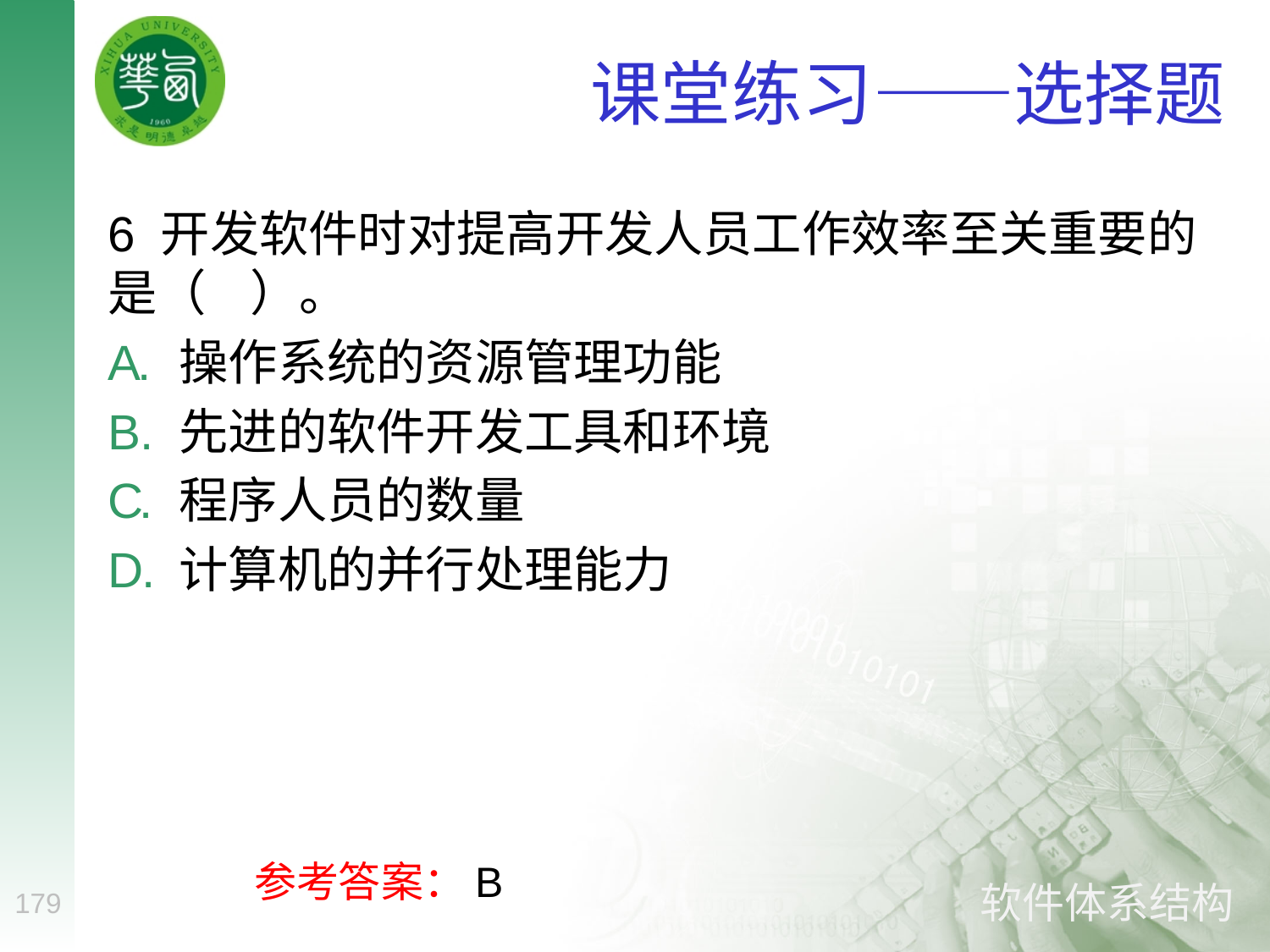

# 课堂练习——选择题
6 开发软件时对提高开发人员工作效率至关重要的是（    ）。
操作系统的资源管理功能
先进的软件开发工具和环境
程序人员的数量
计算机的并行处理能力

参考答案：B
179